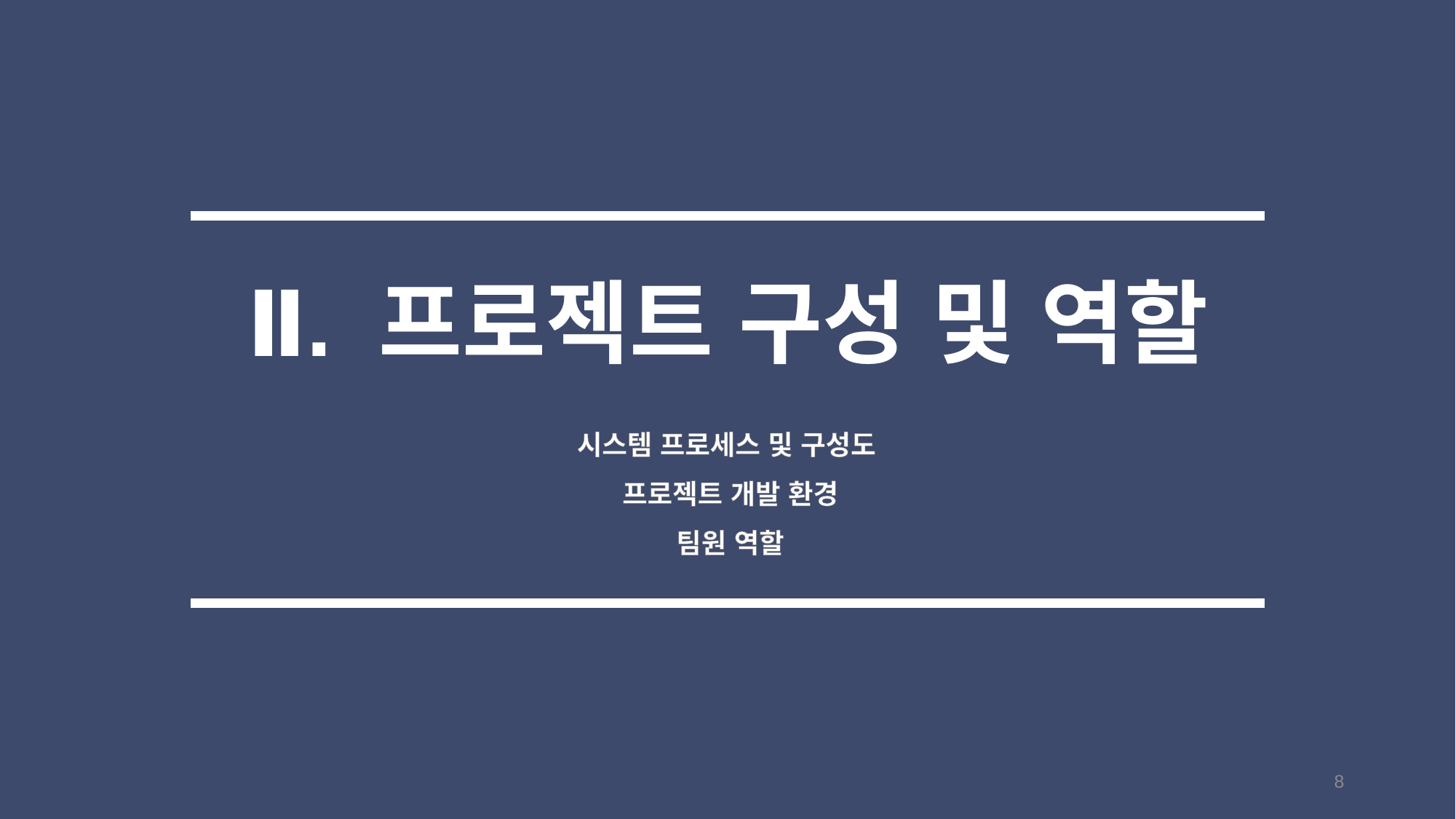

Ⅱ. 프로젝트 구성 및 역할
시스템 프로세스 및 구성도
프로젝트 개발 환경
팀원 역할
8